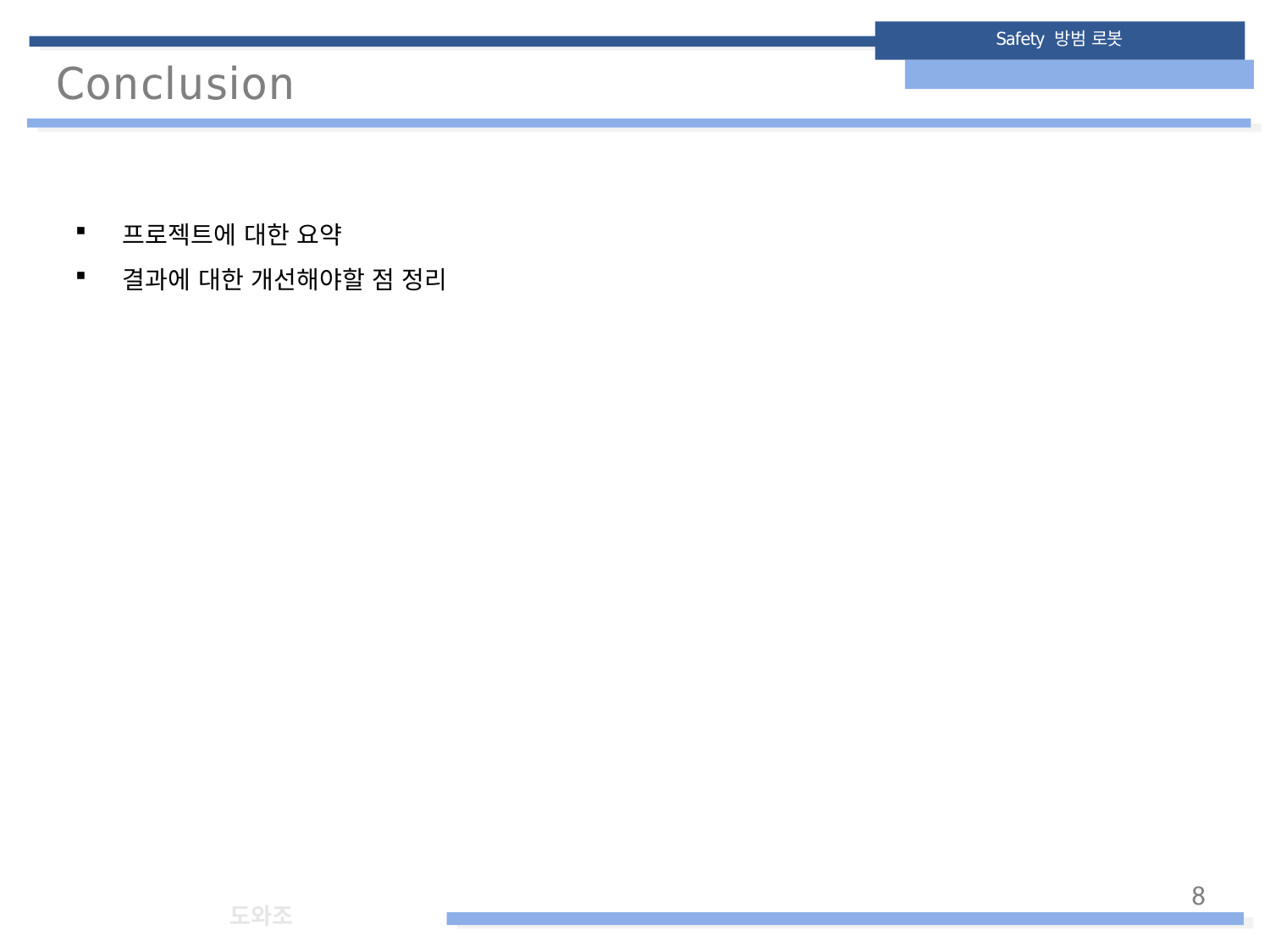

Conclusion
프로젝트에 대한 요약
결과에 대한 개선해야할 점 정리

8